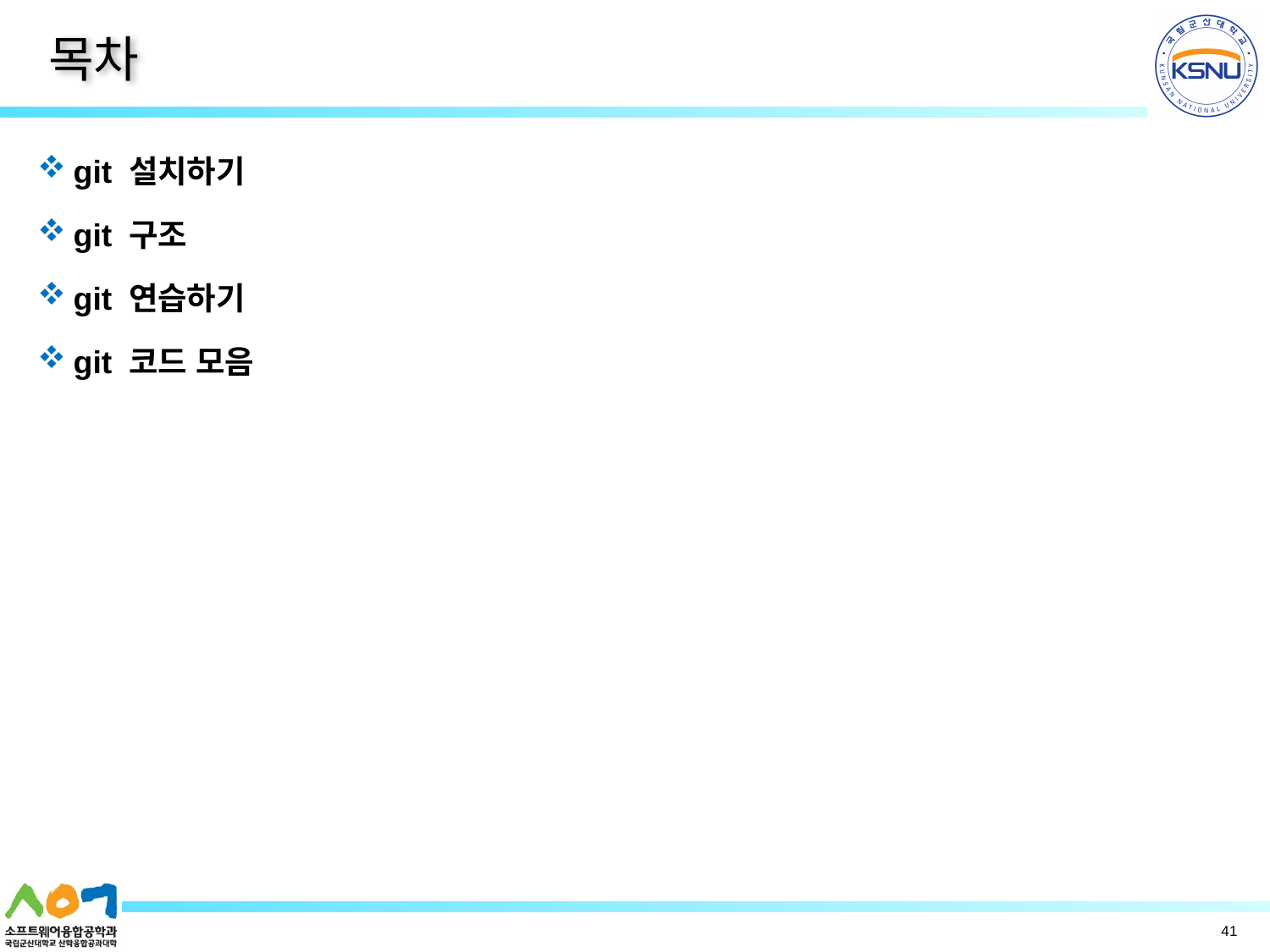

# 목차
git 설치하기
git 구조
git 연습하기
git 코드 모음

41